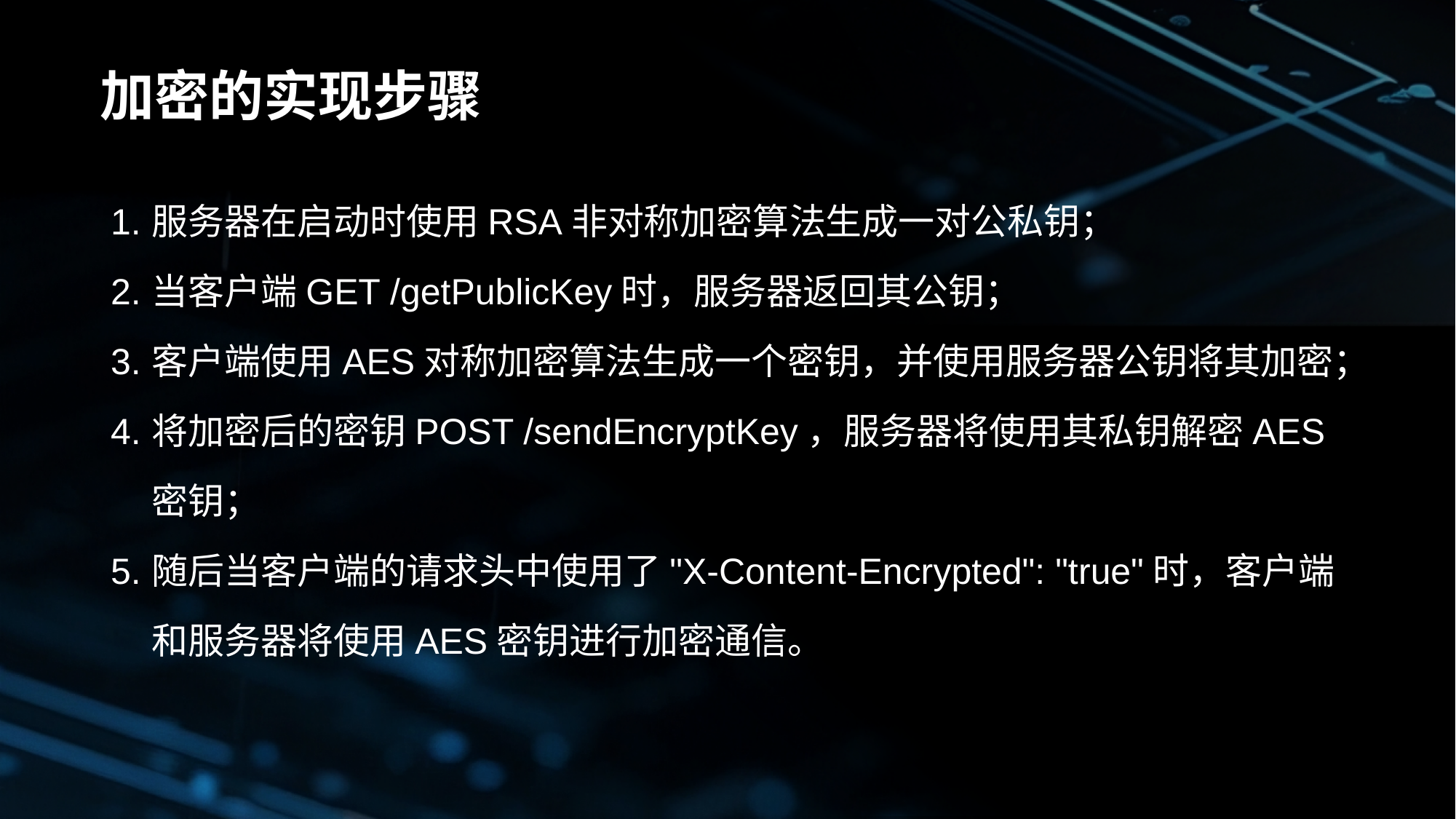

# 加密的实现步骤
服务器在启动时使用RSA非对称加密算法生成一对公私钥；
当客户端GET /getPublicKey时，服务器返回其公钥；
客户端使用AES对称加密算法生成一个密钥，并使用服务器公钥将其加密；
将加密后的密钥POST /sendEncryptKey，服务器将使用其私钥解密AES密钥；
随后当客户端的请求头中使用了"X-Content-Encrypted": "true"时，客户端和服务器将使用AES密钥进行加密通信。